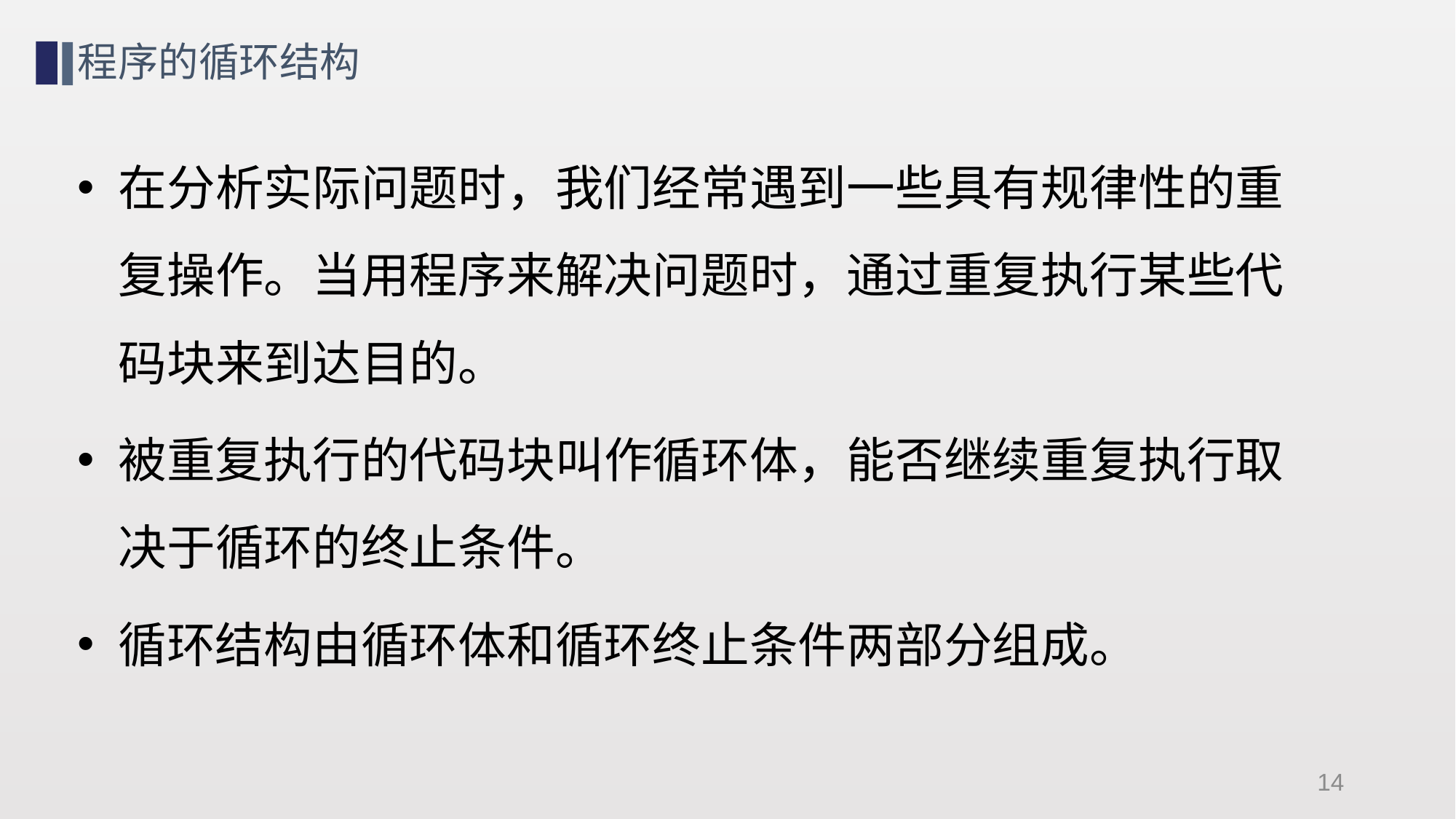

程序的循环结构

在分析实际问题时，我们经常遇到一些具有规律性的重复操作。当用程序来解决问题时，通过重复执行某些代码块来到达目的。
被重复执行的代码块叫作循环体，能否继续重复执行取决于循环的终止条件。
循环结构由循环体和循环终止条件两部分组成。
14